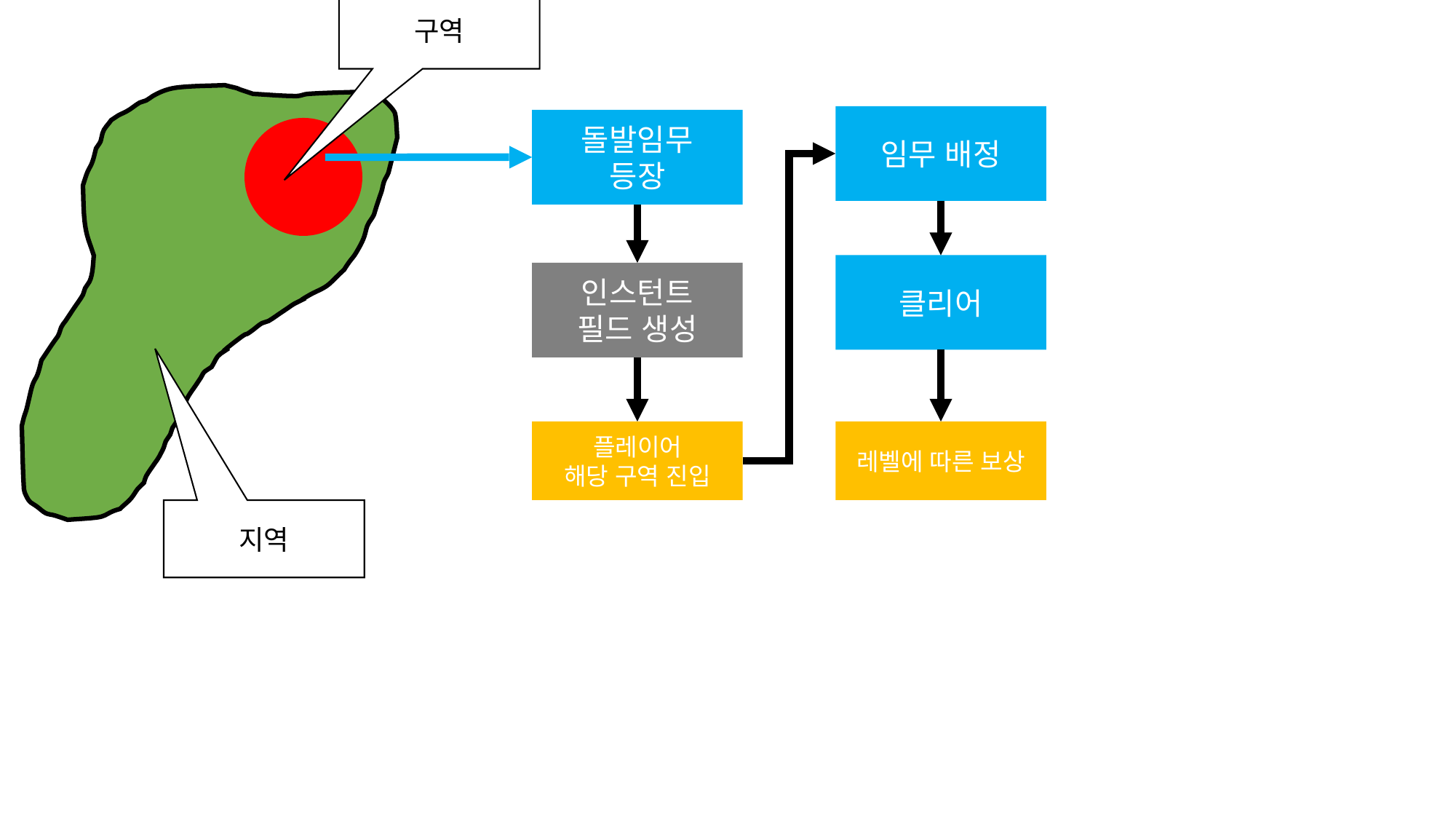

구역

임무 배정
돌발임무
등장

클리어
인스턴트
필드 생성
플레이어
해당 구역 진입
레벨에 따른 보상
지역